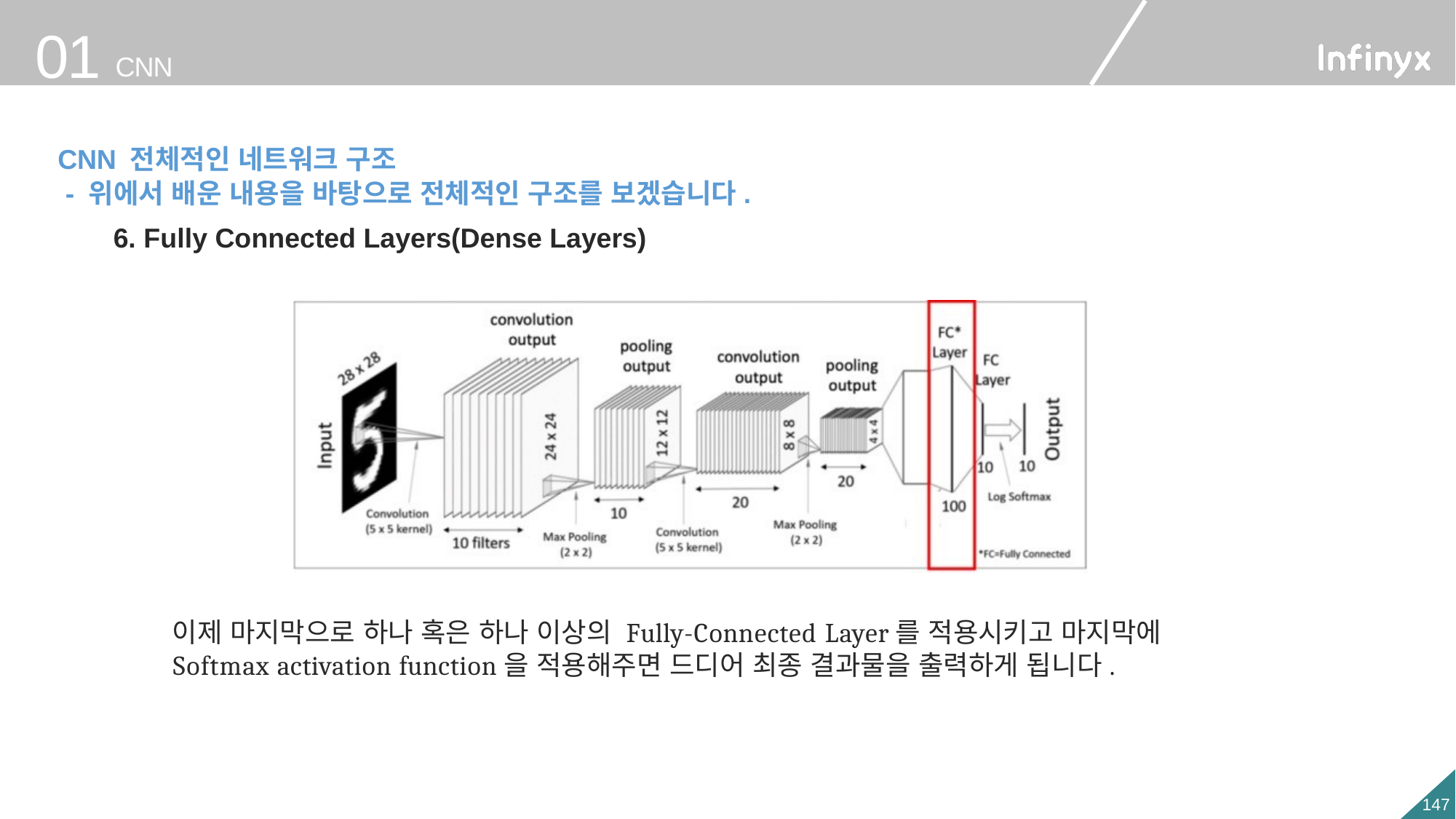

CNN 전체적인 네트워크 구조
 - 위에서 배운 내용을 바탕으로 전체적인 구조를 보겠습니다.
6. Fully Connected Layers(Dense Layers)

이제 마지막으로 하나 혹은 하나 이상의 Fully-Connected Layer를 적용시키고 마지막에
Softmax activation function을 적용해주면 드디어 최종 결과물을 출력하게 됩니다.